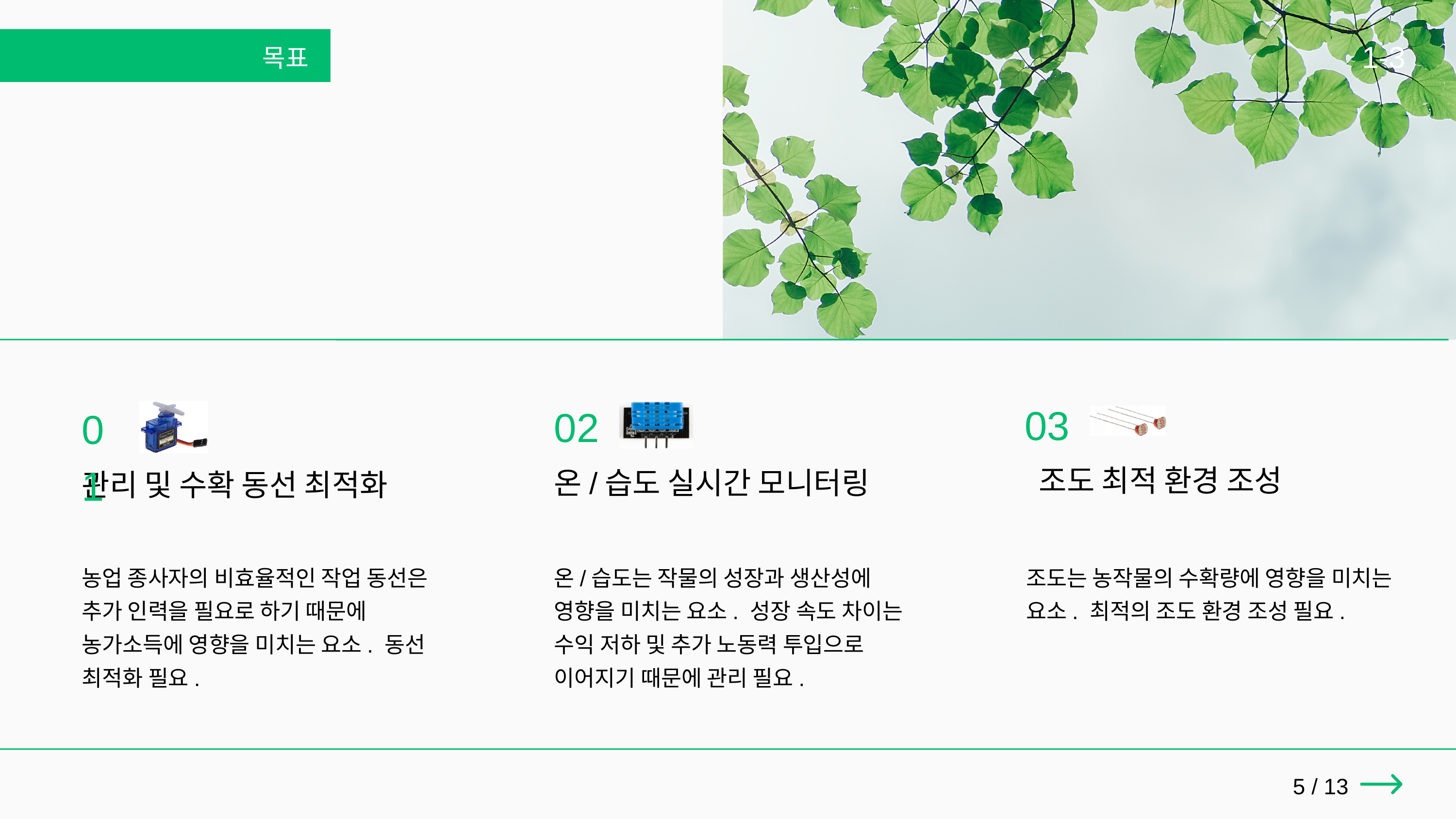

1-3
목표

03
02
01

 조도 최적 환경 조성
온/습도 실시간 모니터링
관리 및 수확 동선 최적화
농업 종사자의 비효율적인 작업 동선은 추가 인력을 필요로 하기 때문에 농가소득에 영향을 미치는 요소. 동선 최적화 필요.
온/습도는 작물의 성장과 생산성에 영향을 미치는 요소. 성장 속도 차이는 수익 저하 및 추가 노동력 투입으로 이어지기 때문에 관리 필요.
조도는 농작물의 수확량에 영향을 미치는 요소. 최적의 조도 환경 조성 필요.

5 / 13